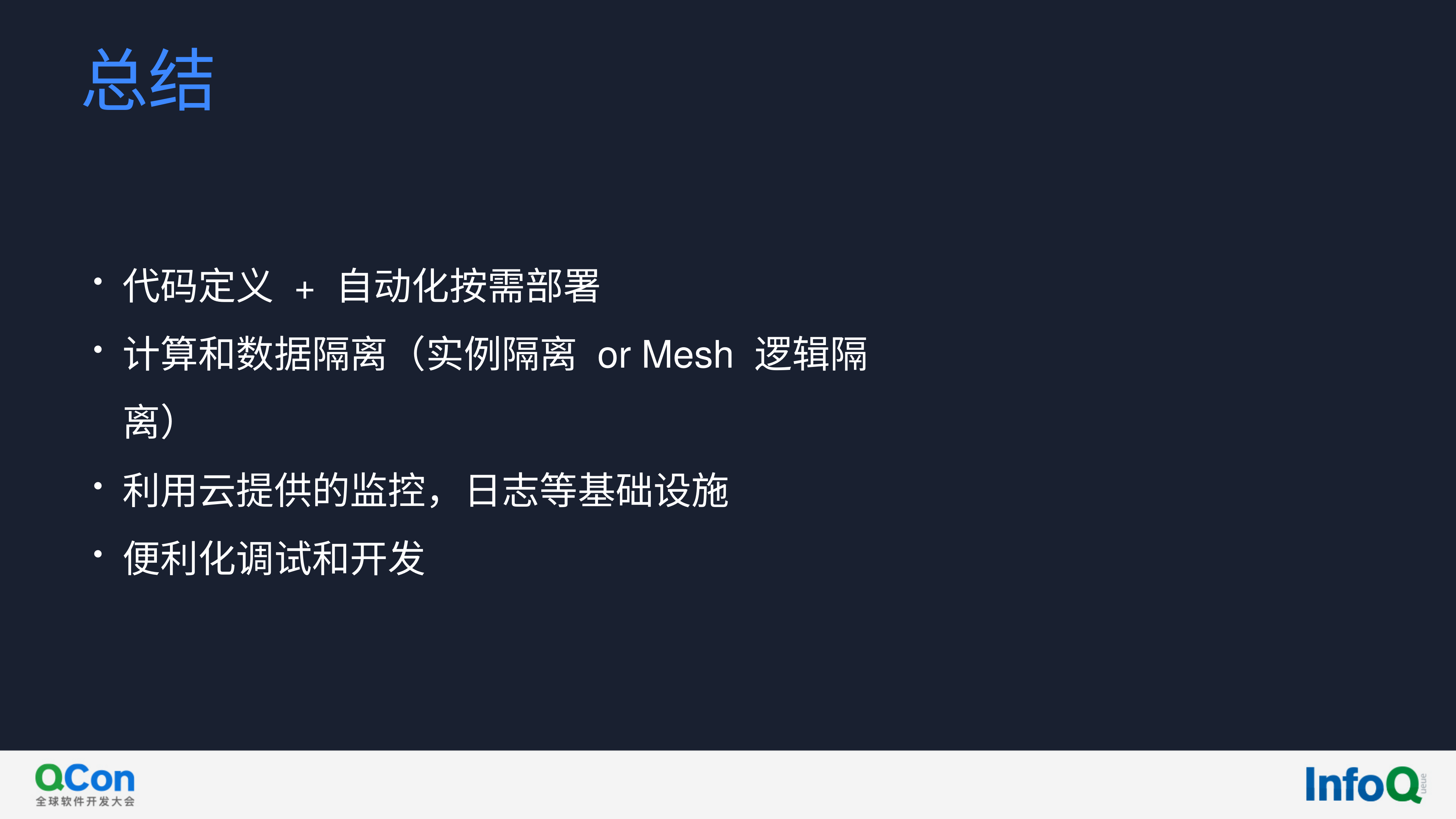

总结
代码定义 + 自动化按需部署
计算和数据隔离（实例隔离 or Mesh 逻辑隔离）
利用云提供的监控，日志等基础设施
便利化调试和开发